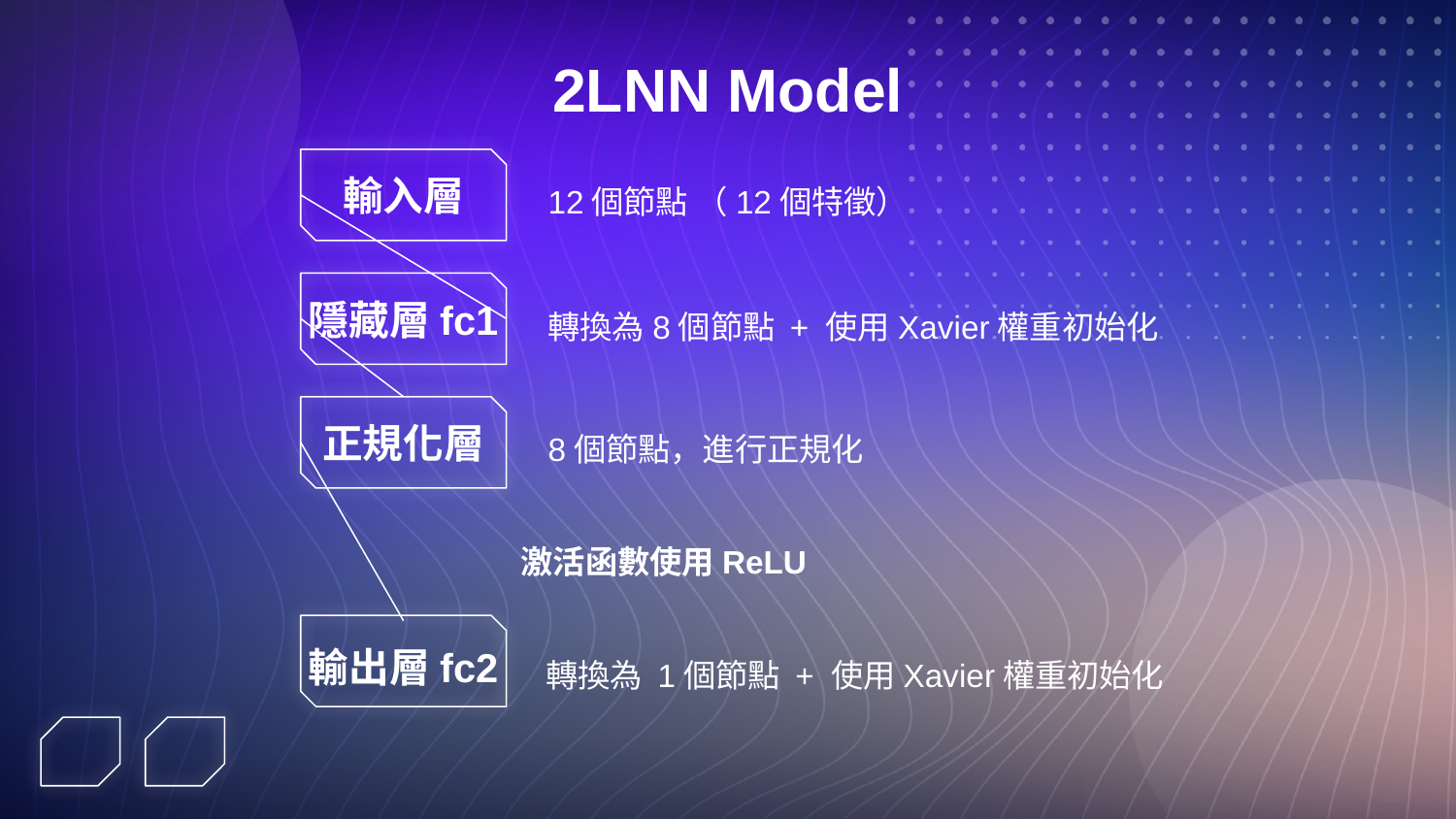

# 2LNN Model

輸入層
12個節點 （12個特徵）

隱藏層fc1
轉換為8個節點 + 使用Xavier權重初始化

正規化層
8個節點，進行正規化
激活函數使用ReLU

輸出層fc2
轉換為 1個節點 + 使用Xavier權重初始化